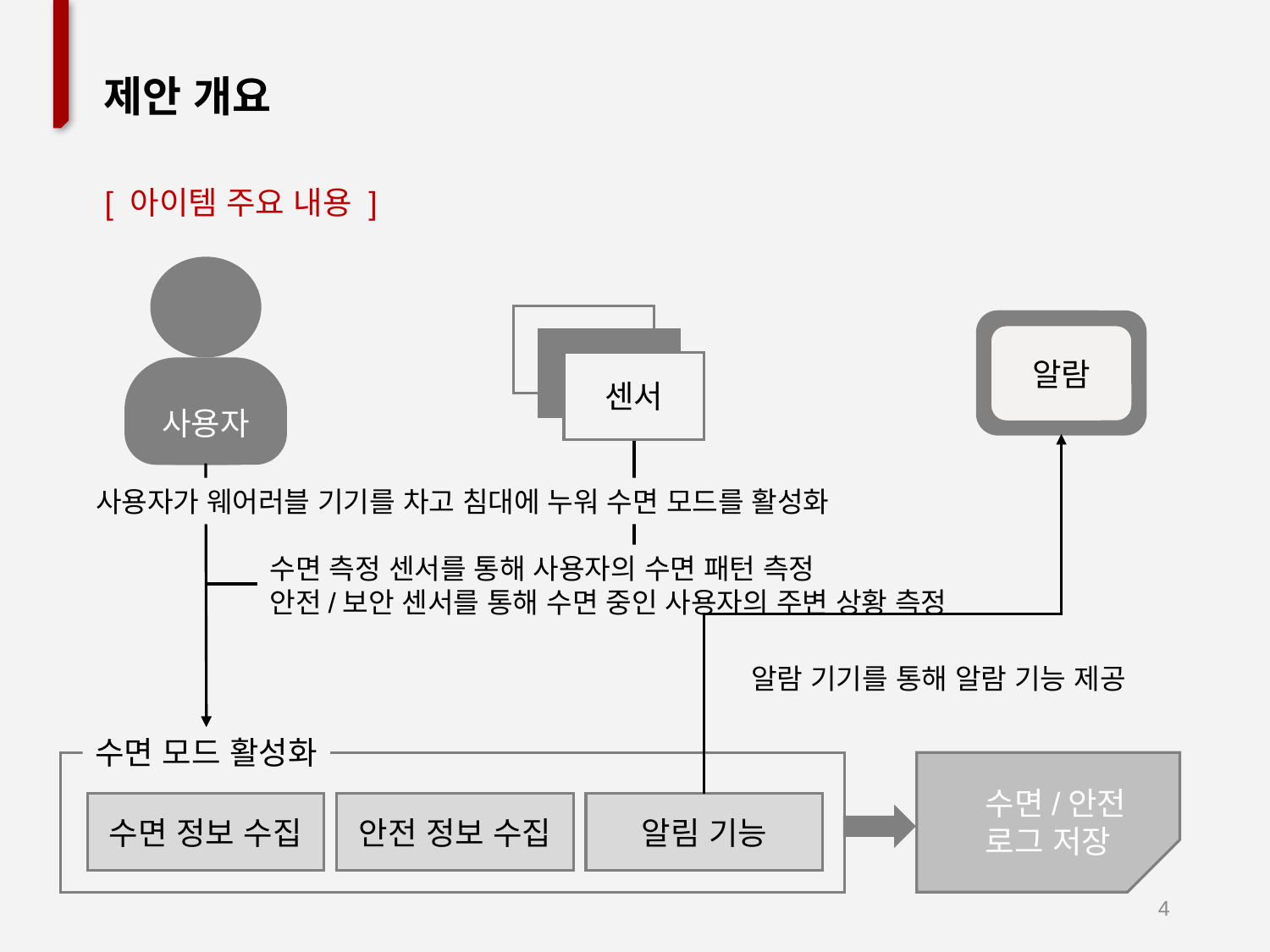

제안 개요
[ 아이템 주요 내용 ]

사용자

센서

알람
사용자가 웨어러블 기기를 차고 침대에 누워 수면 모드를 활성화
수면 측정 센서를 통해 사용자의 수면 패턴 측정
안전/보안 센서를 통해 수면 중인 사용자의 주변 상황 측정
알람 기기를 통해 알람 기능 제공
수면 모드 활성화

알림 기능
안전 정보 수집
수면 정보 수집

수면/안전
로그 저장

4